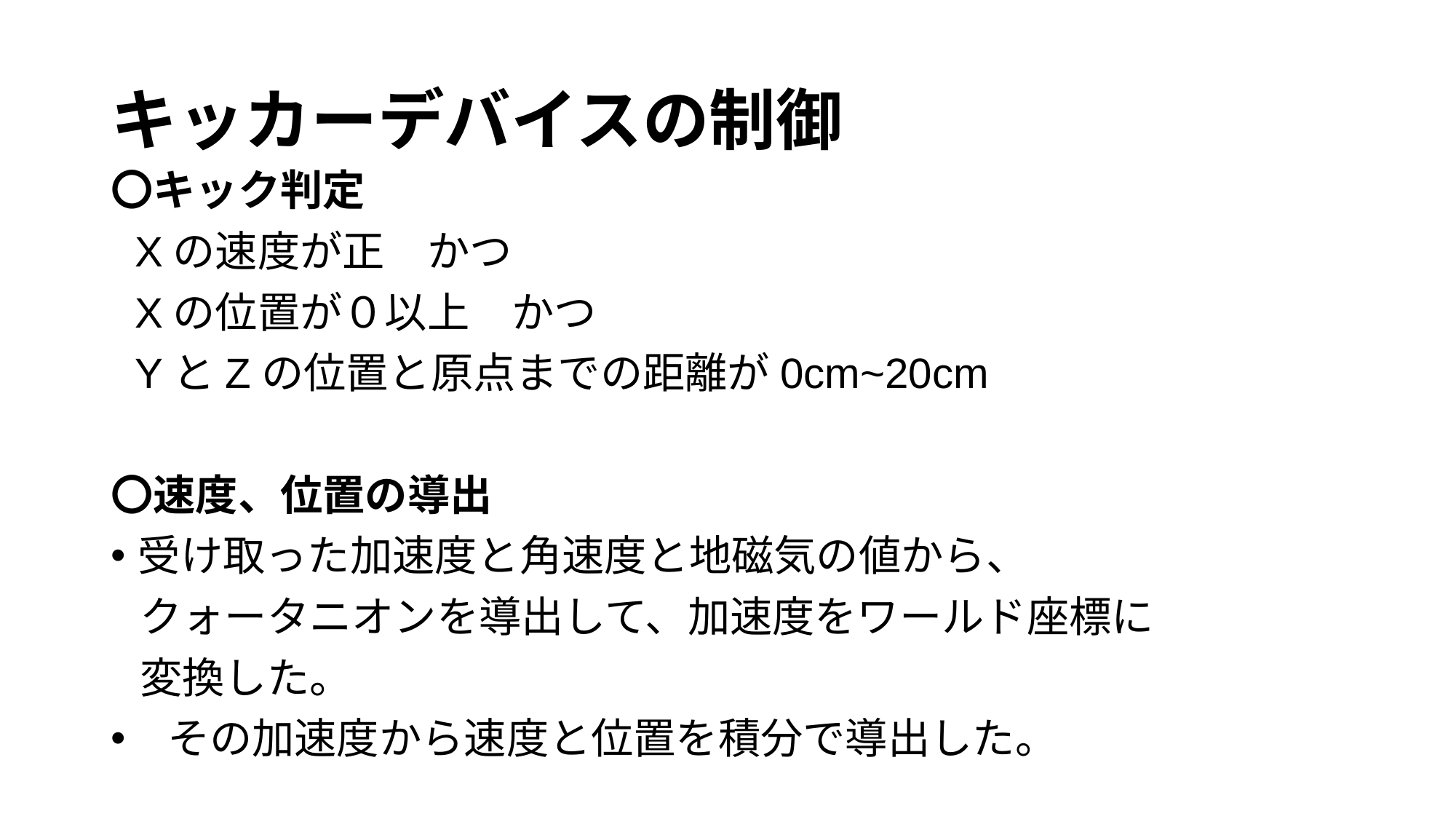

# キッカーデバイスの制御
〇キック判定
  Xの速度が正　かつ
  Xの位置が０以上　かつ
  YとZの位置と原点までの距離が0cm~20cm

〇速度、位置の導出
受け取った加速度と角速度と地磁気の値から、
  クォータニオンを導出して、加速度をワールド座標に
  変換した。
  その加速度から速度と位置を積分で導出した。